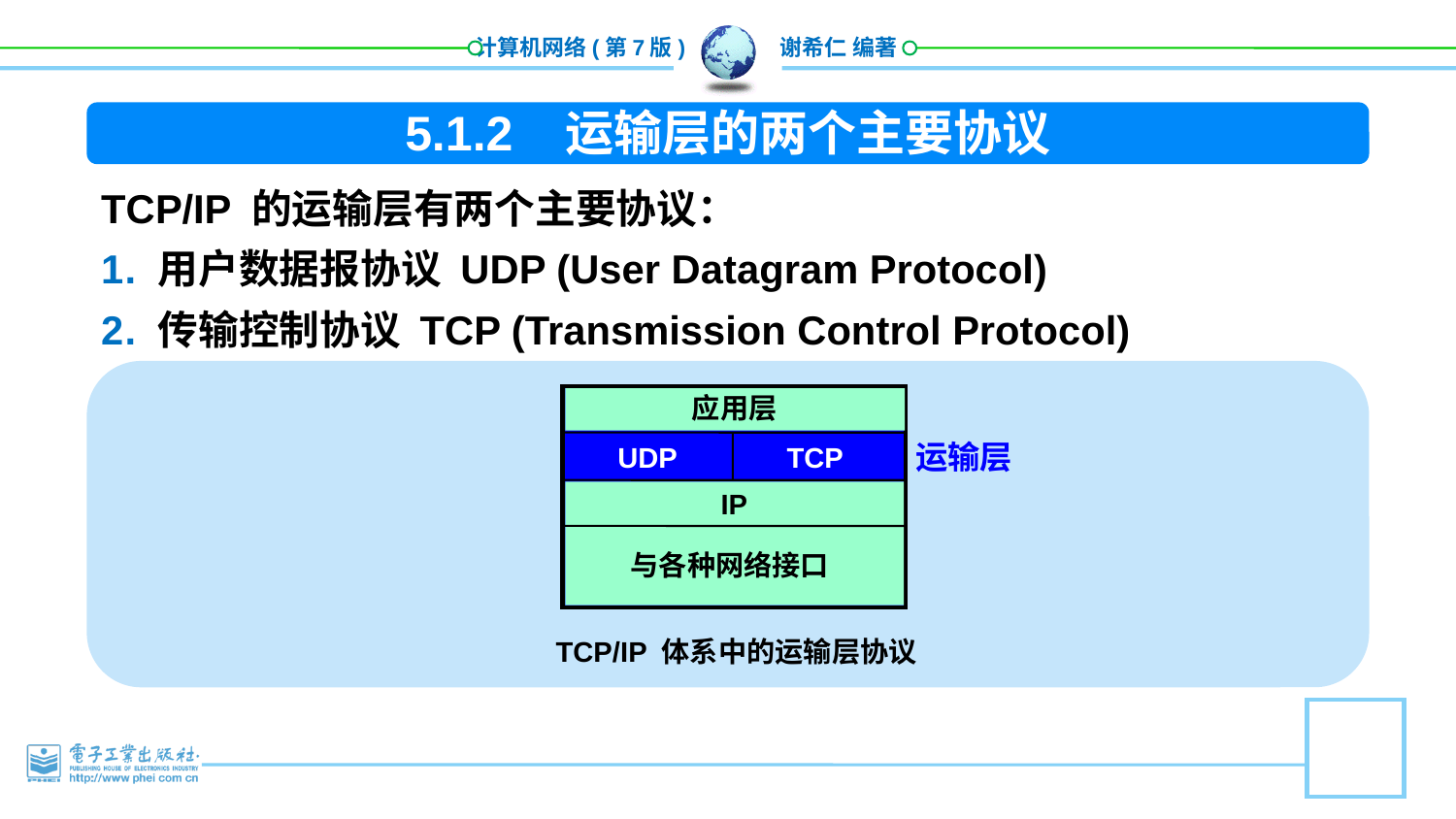

5.1.2   运输层的两个主要协议

TCP/IP 的运输层有两个主要协议：
用户数据报协议 UDP (User Datagram Protocol)
传输控制协议 TCP (Transmission Control Protocol)

应用层

运输层

UDP
TCP

IP

与各种网络接口
TCP/IP 体系中的运输层协议